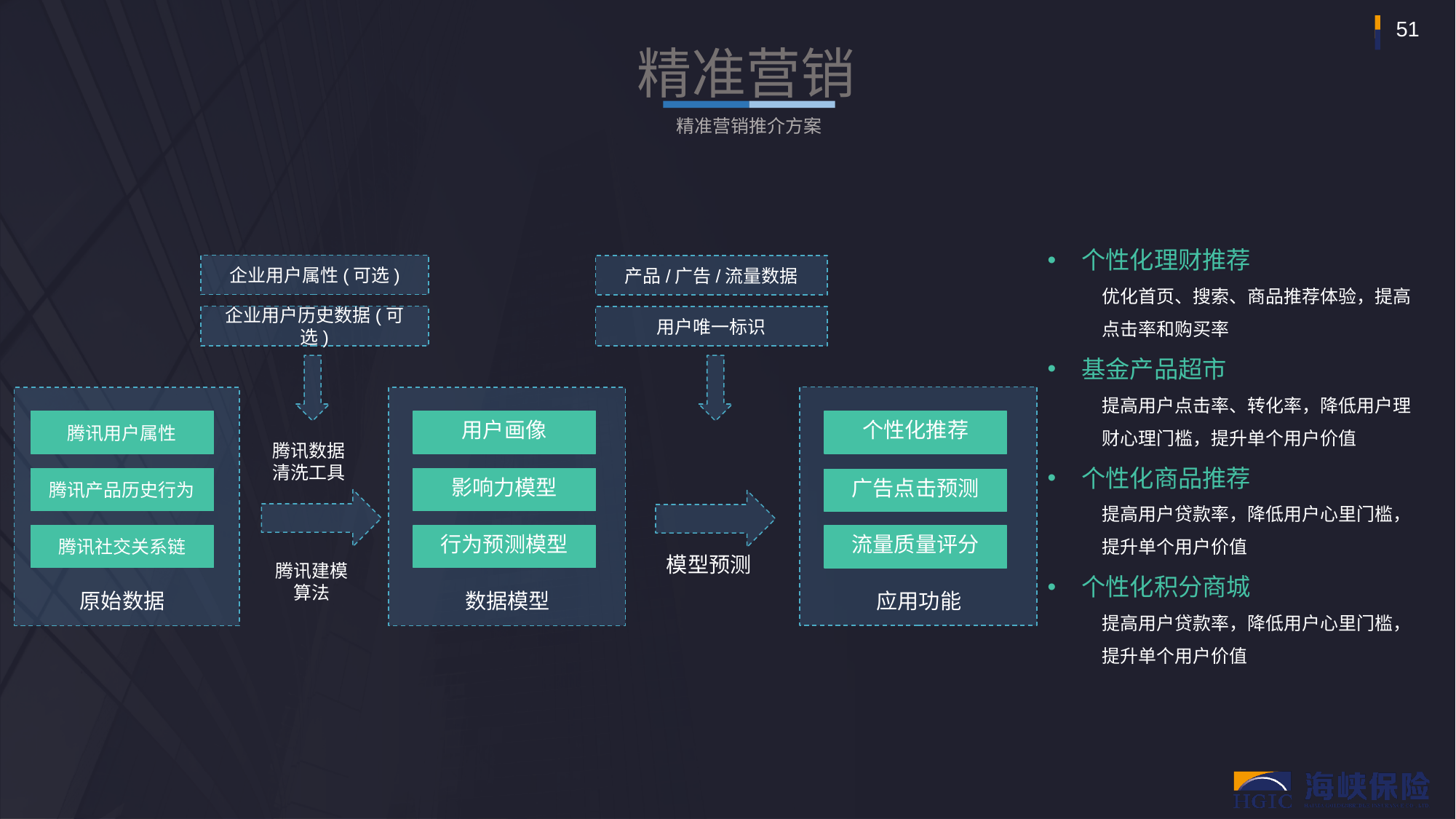

精准营销

精准营销推介方案
个性化理财推荐
优化首页、搜索、商品推荐体验，提高点击率和购买率
基金产品超市
提高用户点击率、转化率，降低用户理财心理门槛，提升单个用户价值
个性化商品推荐
提高用户贷款率，降低用户心里门槛，提升单个用户价值
个性化积分商城
提高用户贷款率，降低用户心里门槛，提升单个用户价值
企业用户属性(可选)
产品/广告/流量数据
企业用户历史数据(可选)
用户唯一标识

广告点击预测
流量质量评分
应用功能
个性化推荐

用户画像
影响力模型
行为预测模型
数据模型

腾讯用户属性
腾讯产品历史行为
腾讯社交关系链
原始数据
腾讯数据清洗工具

模型预测
腾讯建模算法